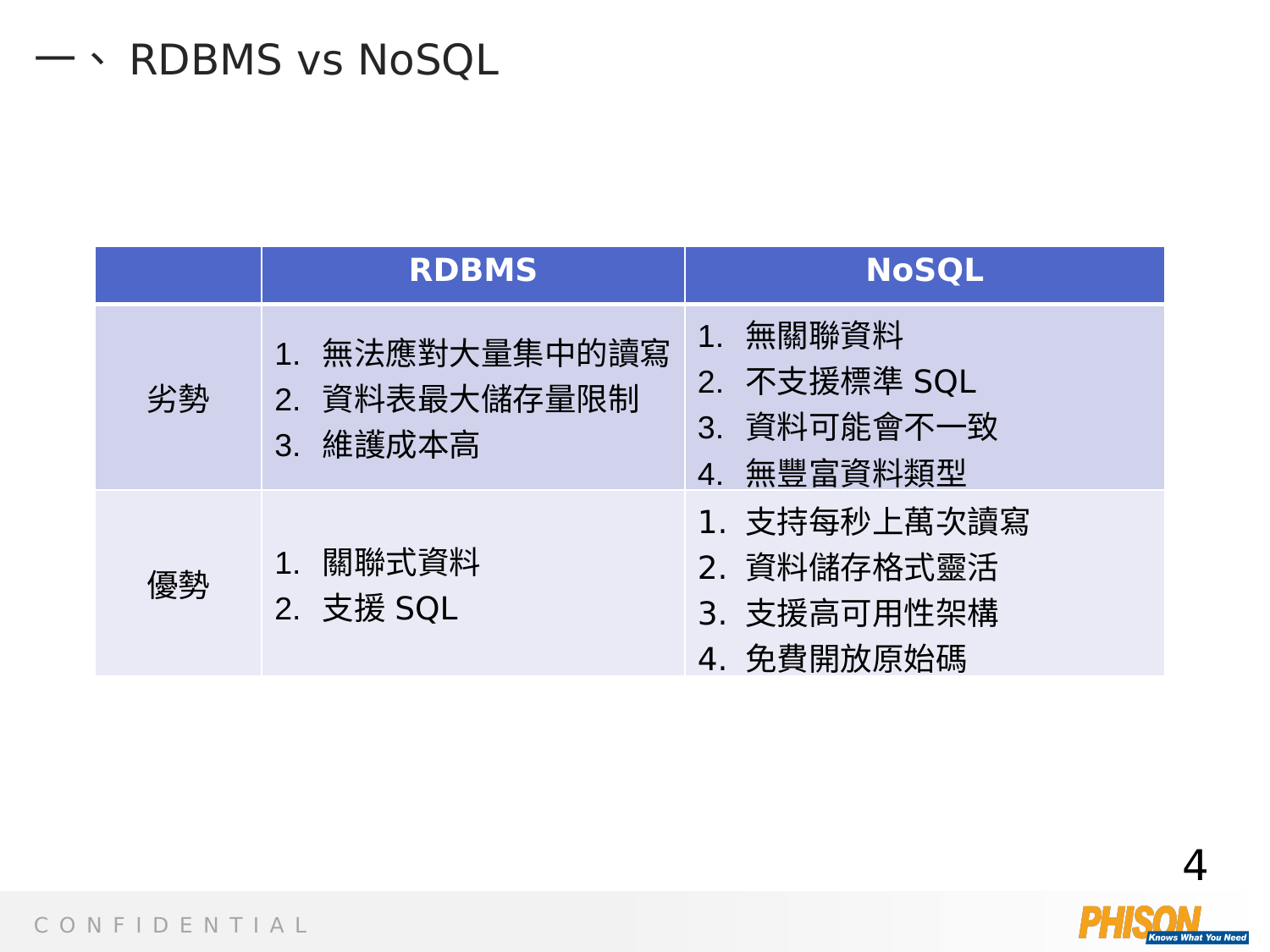

# 一、RDBMS vs NoSQL
|  | RDBMS | NoSQL |
| --- | --- | --- |
| 劣勢 | 無法應對大量集中的讀寫 資料表最大儲存量限制 維護成本高 | 無關聯資料 不支援標準SQL 資料可能會不一致 無豐富資料類型 |
| 優勢 | 關聯式資料 支援SQL | 1. 支持每秒上萬次讀寫 2. 資料儲存格式靈活 3. 支援高可用性架構 4. 免費開放原始碼 |
4